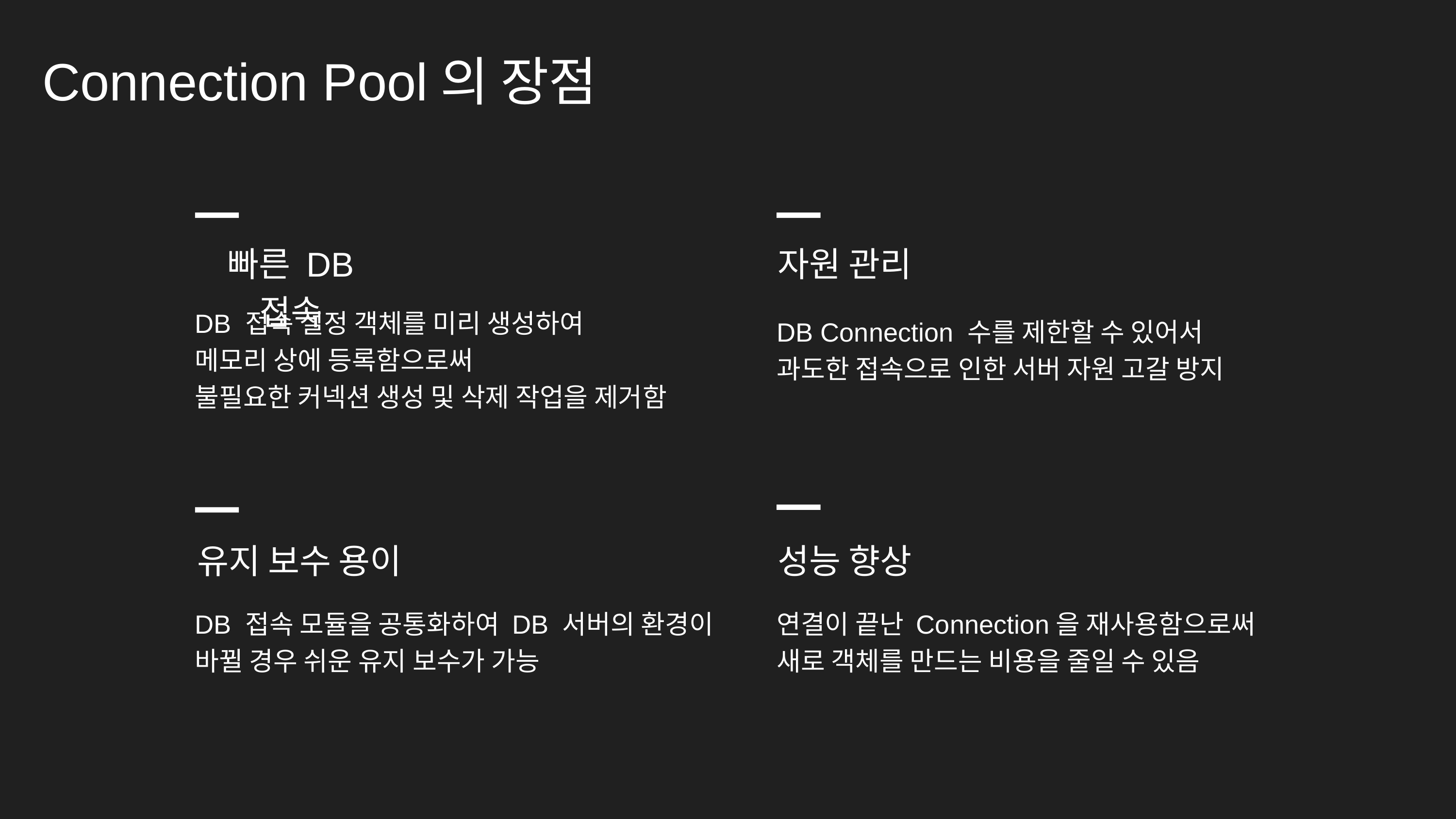

Connection Pool의 장점

빠른 DB 접속
자원 관리
DB 접속 설정 객체를 미리 생성하여
메모리 상에 등록함으로써
불필요한 커넥션 생성 및 삭제 작업을 제거함
DB Connection 수를 제한할 수 있어서
과도한 접속으로 인한 서버 자원 고갈 방지

유지 보수 용이
성능 향상
DB 접속 모듈을 공통화하여 DB 서버의 환경이
바뀔 경우 쉬운 유지 보수가 가능
연결이 끝난 Connection을 재사용함으로써
새로 객체를 만드는 비용을 줄일 수 있음